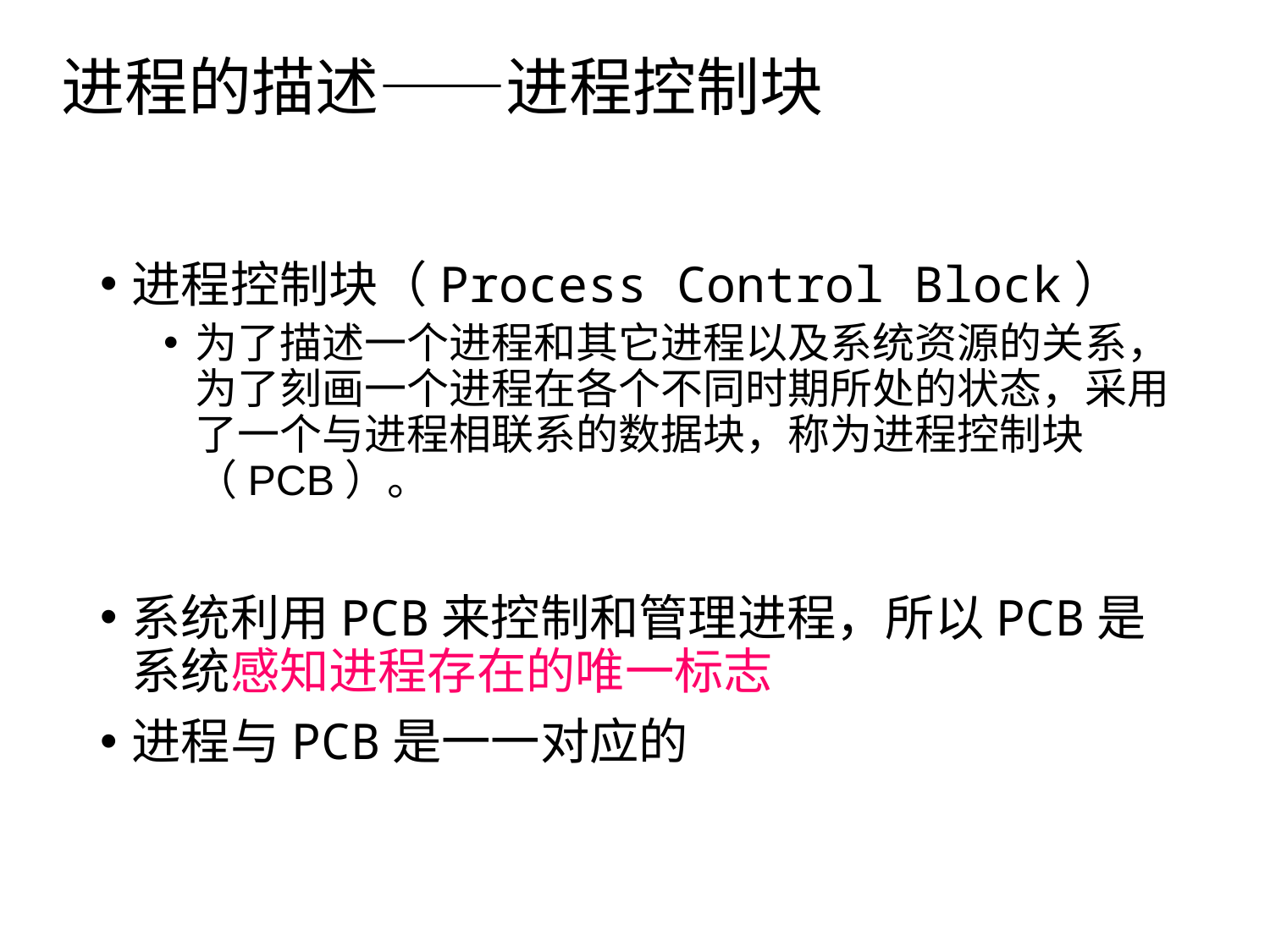

# 进程的描述——进程控制块
进程控制块（Process Control Block）
为了描述一个进程和其它进程以及系统资源的关系，为了刻画一个进程在各个不同时期所处的状态，采用了一个与进程相联系的数据块，称为进程控制块（PCB）。

系统利用PCB来控制和管理进程，所以PCB是系统感知进程存在的唯一标志
进程与PCB是一一对应的